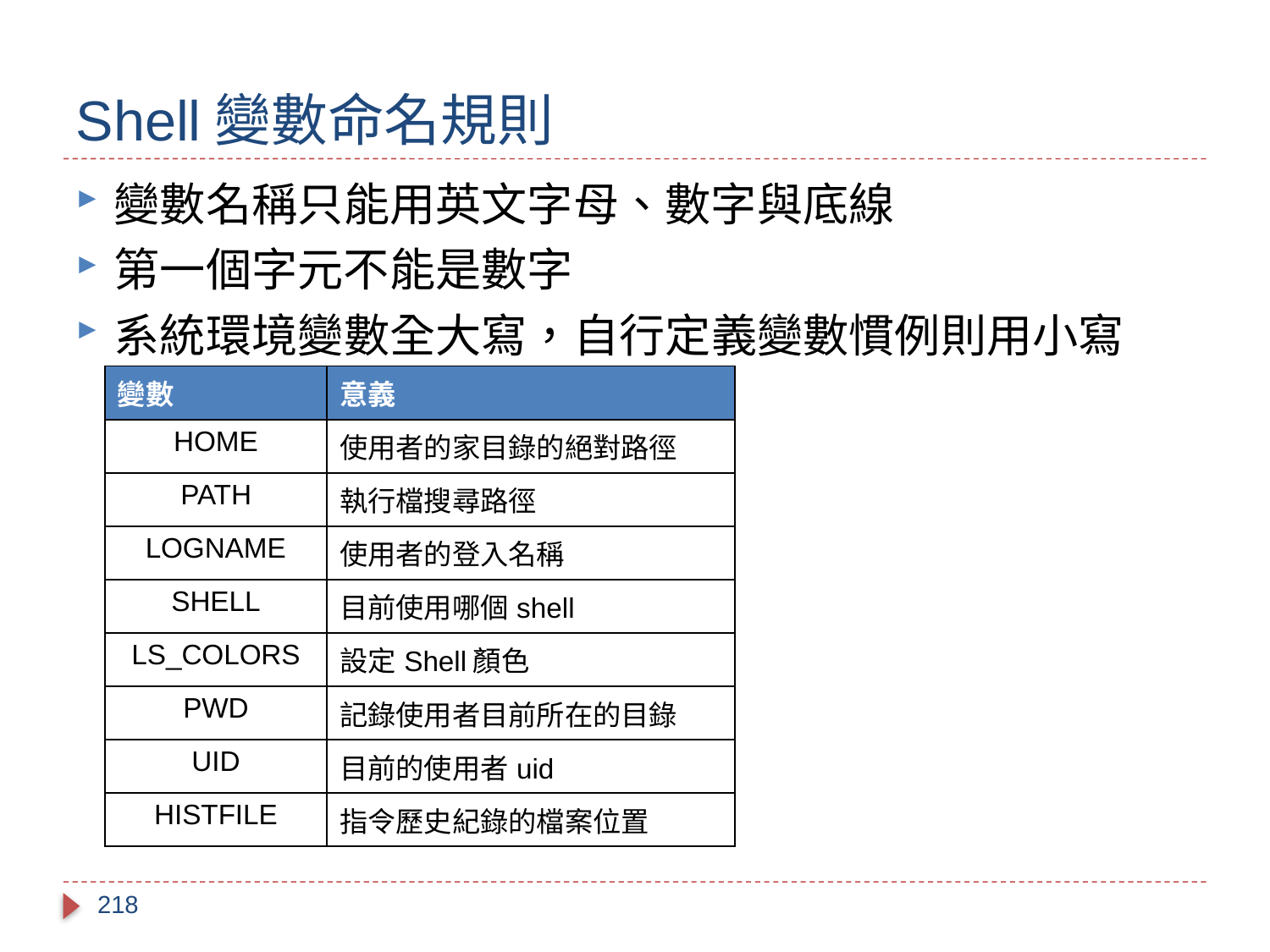

# Shell變數命名規則
變數名稱只能用英文字母、數字與底線
第一個字元不能是數字
系統環境變數全大寫，自行定義變數慣例則用小寫
| 變數 | 意義 |
| --- | --- |
| HOME | 使用者的家目錄的絕對路徑 |
| PATH | 執行檔搜尋路徑 |
| LOGNAME | 使用者的登入名稱 |
| SHELL | 目前使用哪個shell |
| LS\_COLORS | 設定Shell顏色 |
| PWD | 記錄使用者目前所在的目錄 |
| UID | 目前的使用者uid |
| HISTFILE | 指令歷史紀錄的檔案位置 |
218